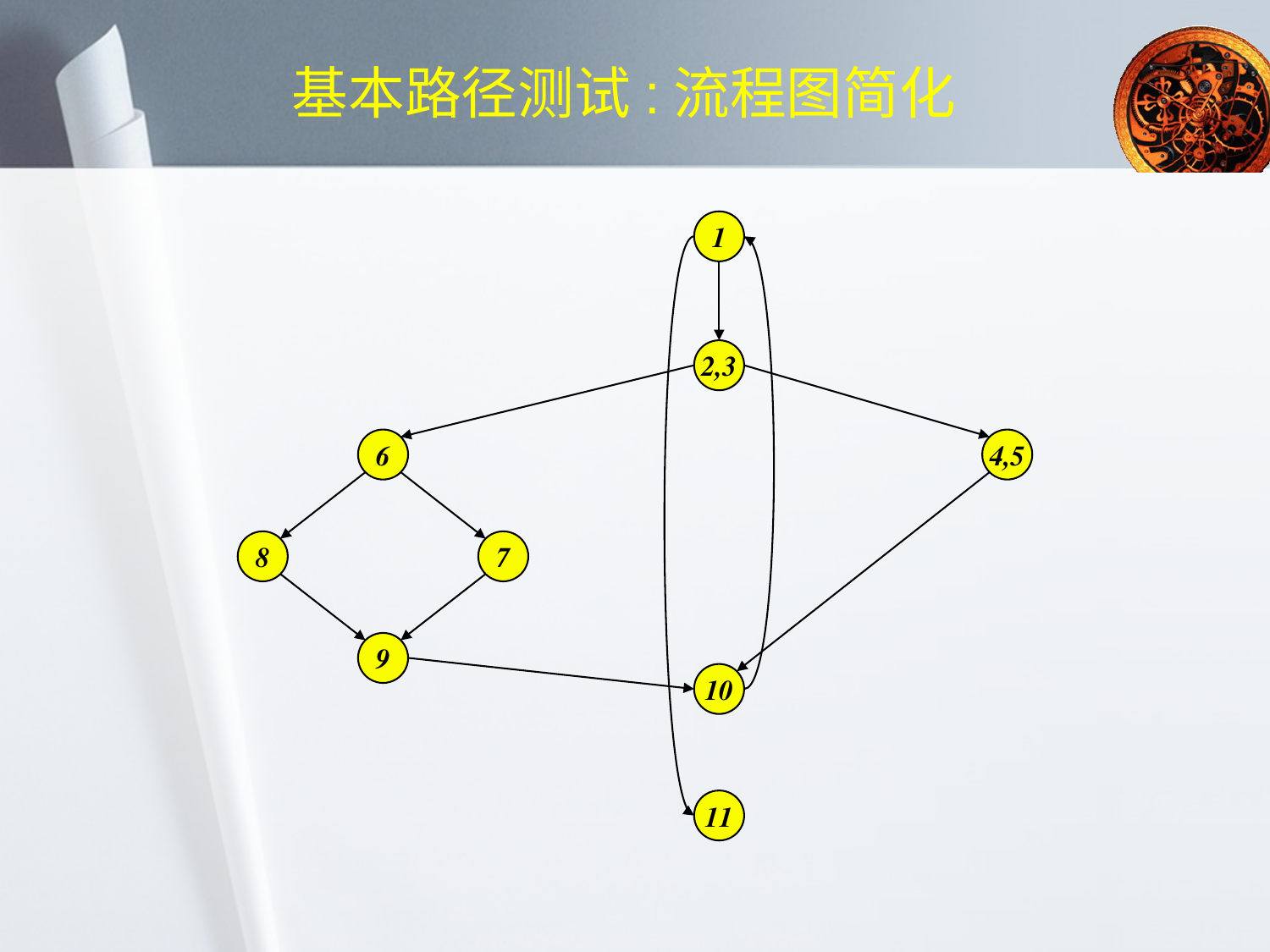

# 基本路径测试:流程图简化
1
2,3
6
9
8
7
4,5
10
11